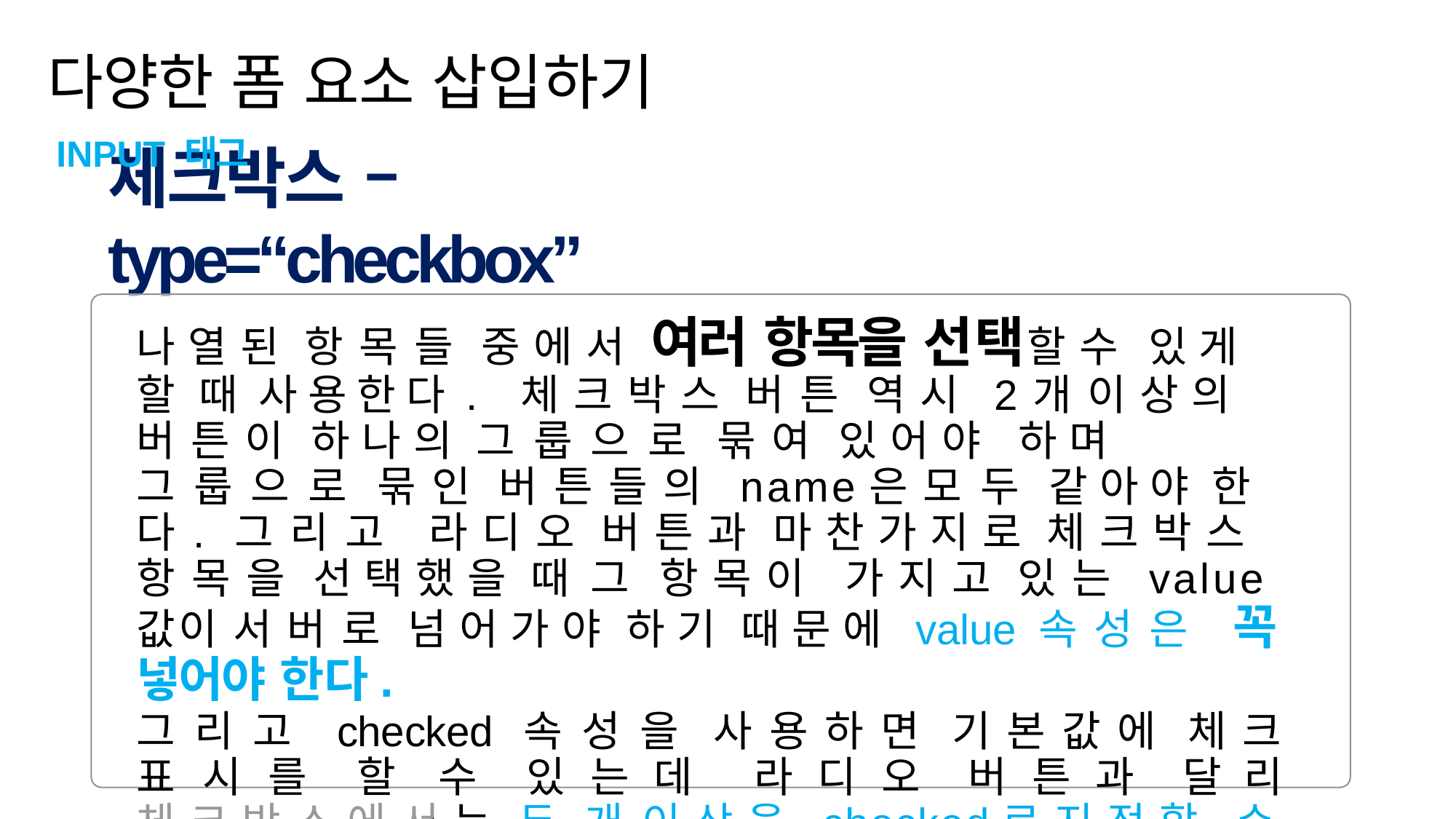

다양한 폼 요소 삽입하기
INPUT 태그
# 체크박스 – type=“checkbox”

나열된 항목들 중에서 여러 항목을 선택할 수 있게 할 때 사용한다. 체크박스 버튼 역시 2개 이상의 버튼이 하나의 그룹으로 묶여 있어야 하며 그룹으로 묶인 버튼들의 name은 모두 같아야 한다. 그리고 라디오 버튼과 마찬가지로 체크박스 항목을 선택했을 때 그 항목이 가지고 있는 value값이 서버로 넘어가야 하기 때문에 value 속성은 꼭 넣어야 한다.
그리고 checked 속성을 사용하면 기본값에 체크 표시를 할 수 있는데 라디오 버튼과 달리 체크박스에서는 두 개 이상을 checked로 지정할 수 있다.